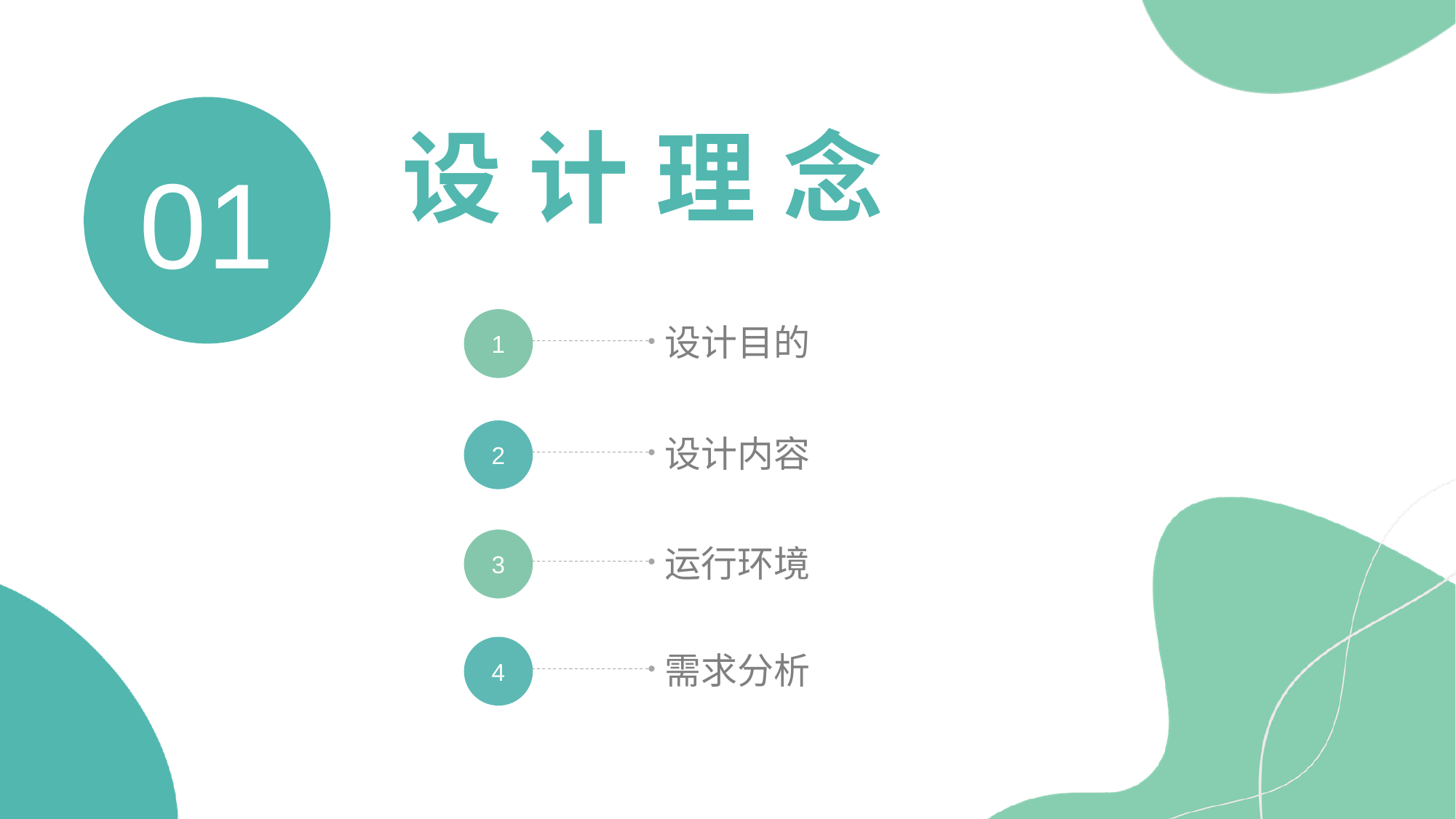

01
设计理念
1
设计目的
2
设计内容
3
运行环境
4
需求分析